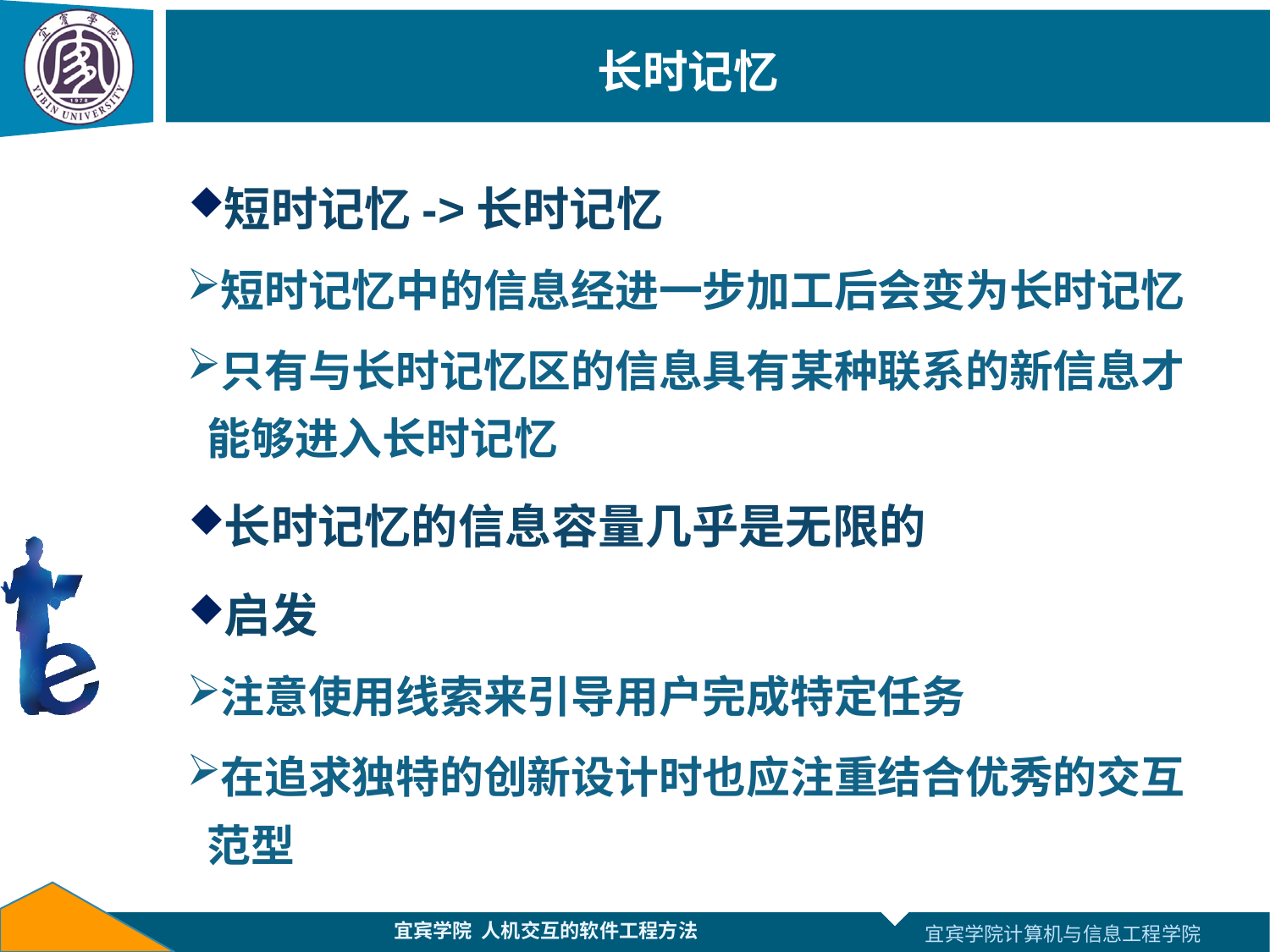

# 长时记忆
短时记忆->长时记忆
短时记忆中的信息经进一步加工后会变为长时记忆
只有与长时记忆区的信息具有某种联系的新信息才能够进入长时记忆
长时记忆的信息容量几乎是无限的
启发
注意使用线索来引导用户完成特定任务
在追求独特的创新设计时也应注重结合优秀的交互范型
40
宜宾学院  人机交互的软件工程方法